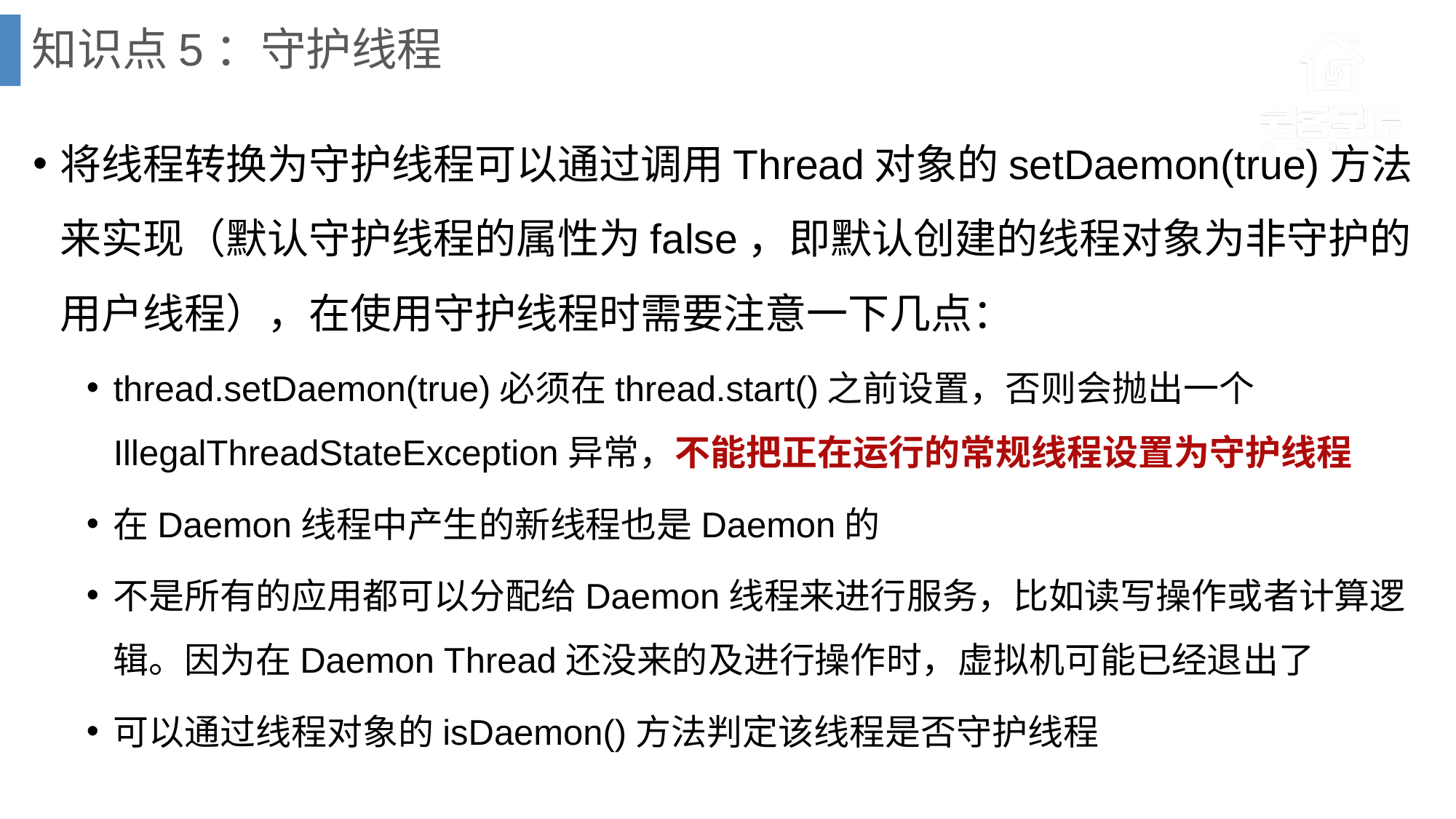

# 知识点5：守护线程
将线程转换为守护线程可以通过调用Thread对象的setDaemon(true)方法来实现（默认守护线程的属性为false，即默认创建的线程对象为非守护的用户线程），在使用守护线程时需要注意一下几点：
thread.setDaemon(true)必须在thread.start()之前设置，否则会抛出一个IllegalThreadStateException异常，不能把正在运行的常规线程设置为守护线程
在Daemon线程中产生的新线程也是Daemon的
不是所有的应用都可以分配给Daemon线程来进行服务，比如读写操作或者计算逻辑。因为在Daemon Thread还没来的及进行操作时，虚拟机可能已经退出了
可以通过线程对象的isDaemon()方法判定该线程是否守护线程